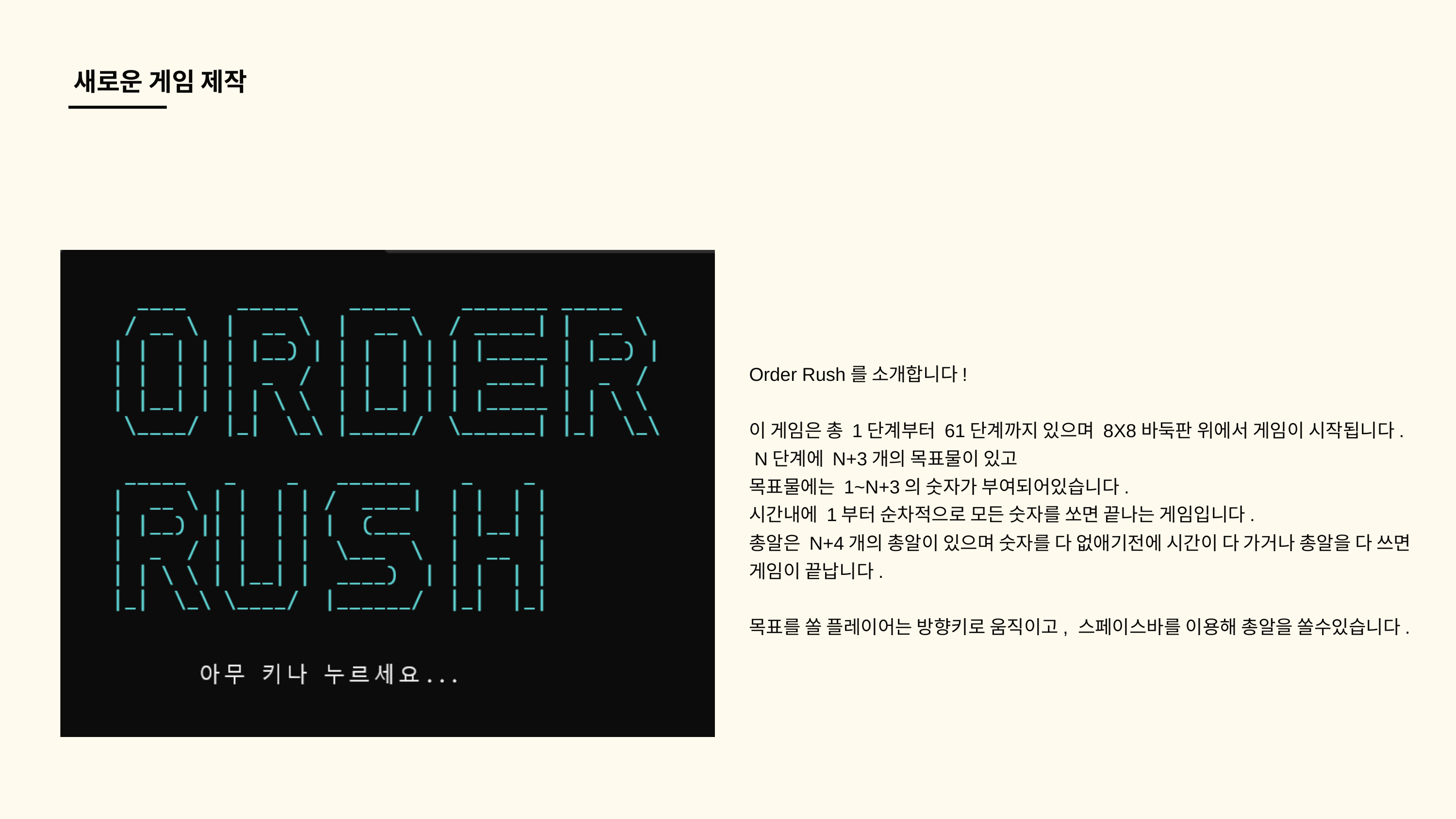

새로운 게임 제작

Order Rush를 소개합니다!

이 게임은 총 1단계부터 61단계까지 있으며 8X8바둑판 위에서 게임이 시작됩니다.
 N단계에 N+3개의 목표물이 있고
목표물에는 1~N+3의 숫자가 부여되어있습니다.
시간내에 1부터 순차적으로 모든 숫자를 쏘면 끝나는 게임입니다.
총알은 N+4개의 총알이 있으며 숫자를 다 없애기전에 시간이 다 가거나 총알을 다 쓰면
게임이 끝납니다.

목표를 쏠 플레이어는 방향키로 움직이고, 스페이스바를 이용해 총알을 쏠수있습니다.